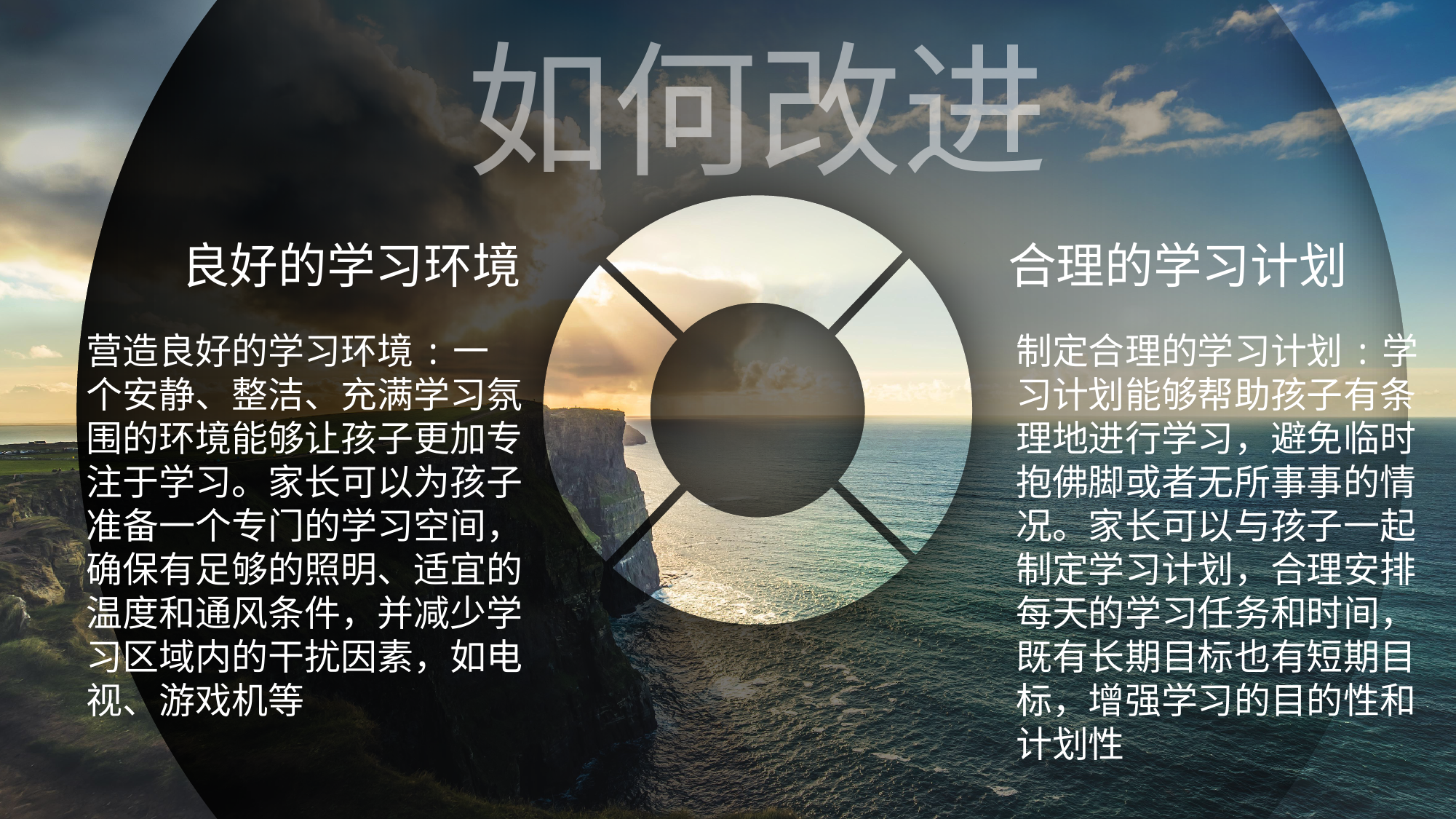

如何改进
环境分析

良好的学习环境
合理的学习计划
营造良好的学习环境:一个安静、整洁、充满学习氛围的环境能够让孩子更加专注于学习。家长可以为孩子准备一个专门的学习空间，确保有足够的照明、适宜的温度和通风条件，并减少学习区域内的干扰因素，如电视、游戏机等

制定合理的学习计划:学习计划能够帮助孩子有条理地进行学习，避免临时抱佛脚或者无所事事的情况。家长可以与孩子一起制定学习计划，合理安排每天的学习任务和时间，既有长期目标也有短期目标，增强学习的目的性和计划性